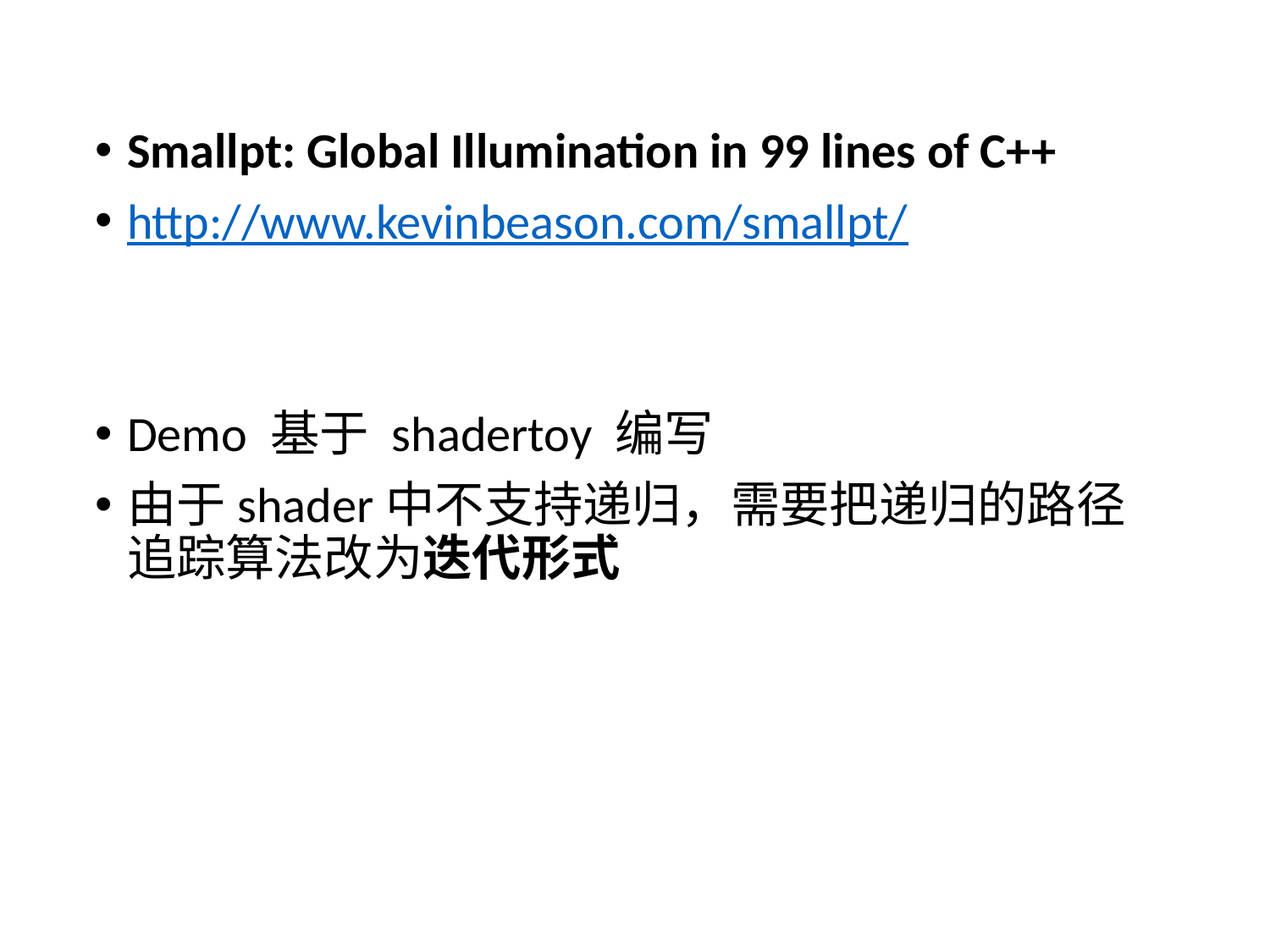

Smallpt: Global Illumination in 99 lines of C++
http://www.kevinbeason.com/smallpt/

Demo 基于 shadertoy 编写
由于shader中不支持递归，需要把递归的路径追踪算法改为迭代形式